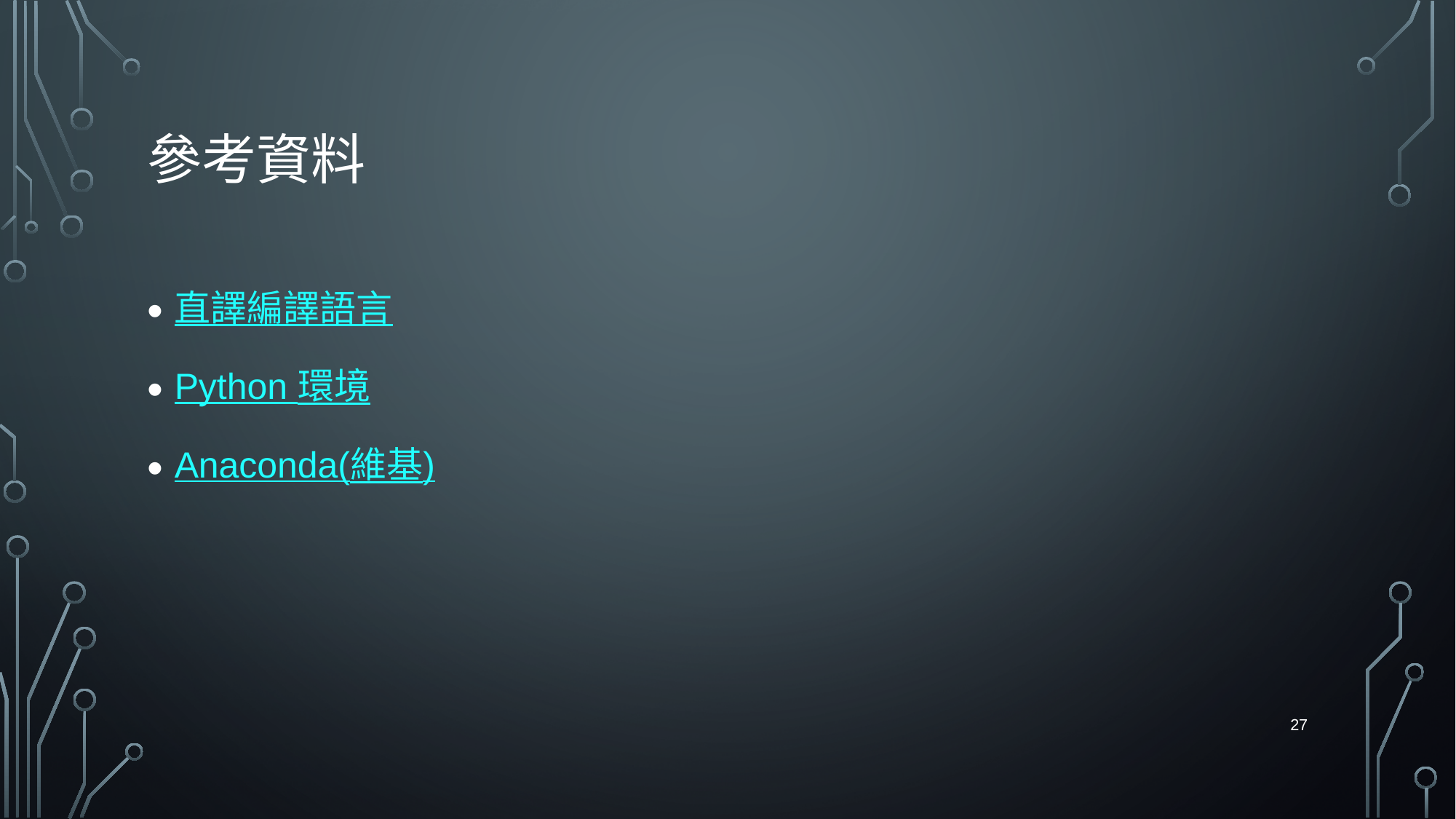

# 參考資料
直譯編譯語言
Python 環境
Anaconda(維基)
27